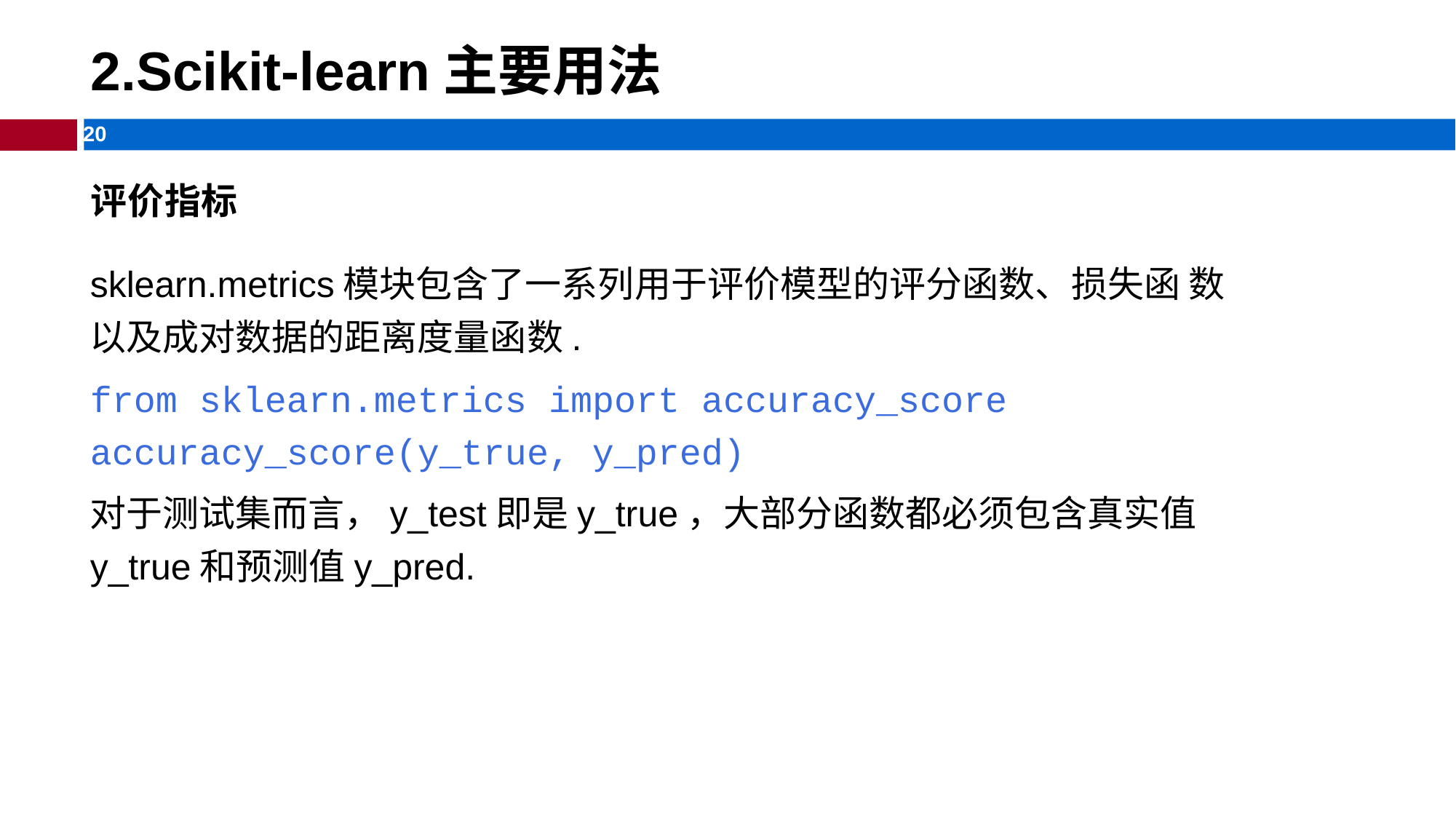

# 2.Scikit-learn主要用法
评价指标
sklearn.metrics模块包含了一系列用于评价模型的评分函数、损失函 数以及成对数据的距离度量函数.
from sklearn.metrics import accuracy_score  accuracy_score(y_true, y_pred)
对于测试集而言，y_test即是y_true，大部分函数都必须包含真实值y_true和预测值y_pred.